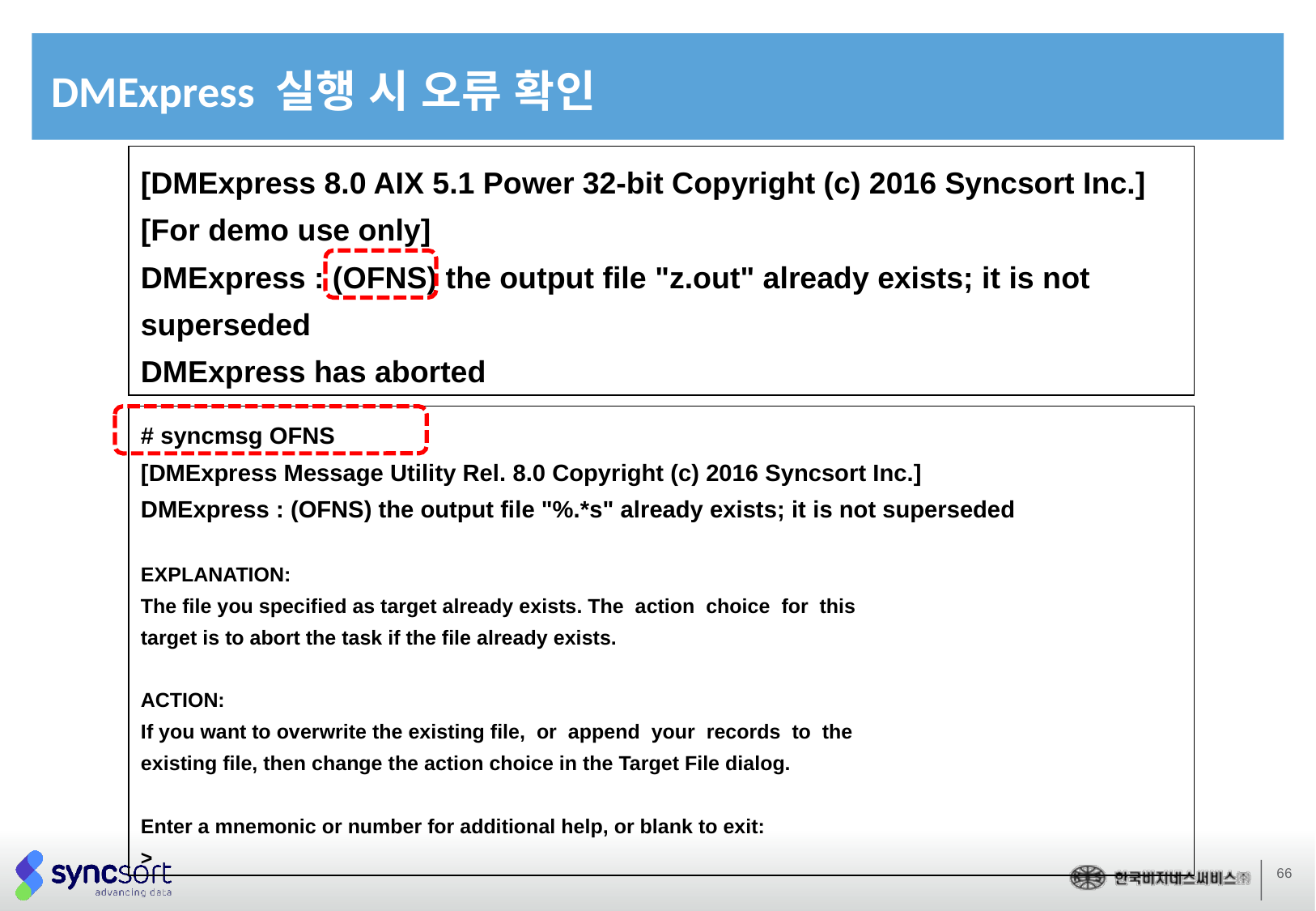

# DMExpress 실행 시 오류 확인
[DMExpress 8.0 AIX 5.1 Power 32-bit Copyright (c) 2016 Syncsort Inc.]
[For demo use only]
DMExpress : (OFNS) the output file "z.out" already exists; it is not superseded
DMExpress has aborted

# syncmsg OFNS
[DMExpress Message Utility Rel. 8.0 Copyright (c) 2016 Syncsort Inc.]
DMExpress : (OFNS) the output file "%.*s" already exists; it is not superseded

EXPLANATION:
The file you specified as target already exists. The  action  choice  for  this
target is to abort the task if the file already exists.

ACTION:
If you want to overwrite the existing file,  or  append  your  records  to  the
existing file, then change the action choice in the Target File dialog.

Enter a mnemonic or number for additional help, or blank to exit:
>